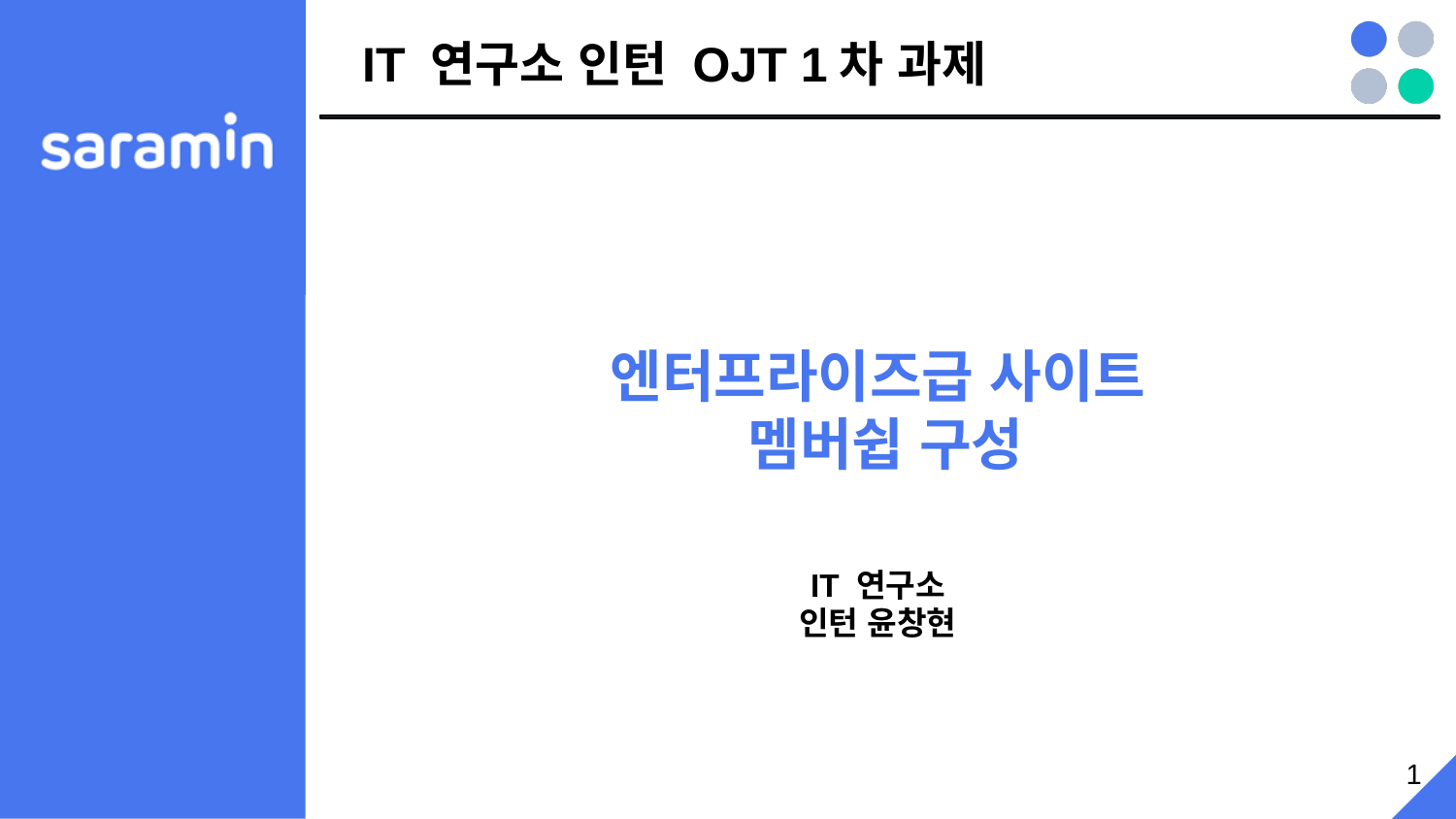

# IT 연구소 인턴 OJT 1차 과제
엔터프라이즈급 사이트
 멤버쉽 구성
IT 연구소
인턴 윤창현
1